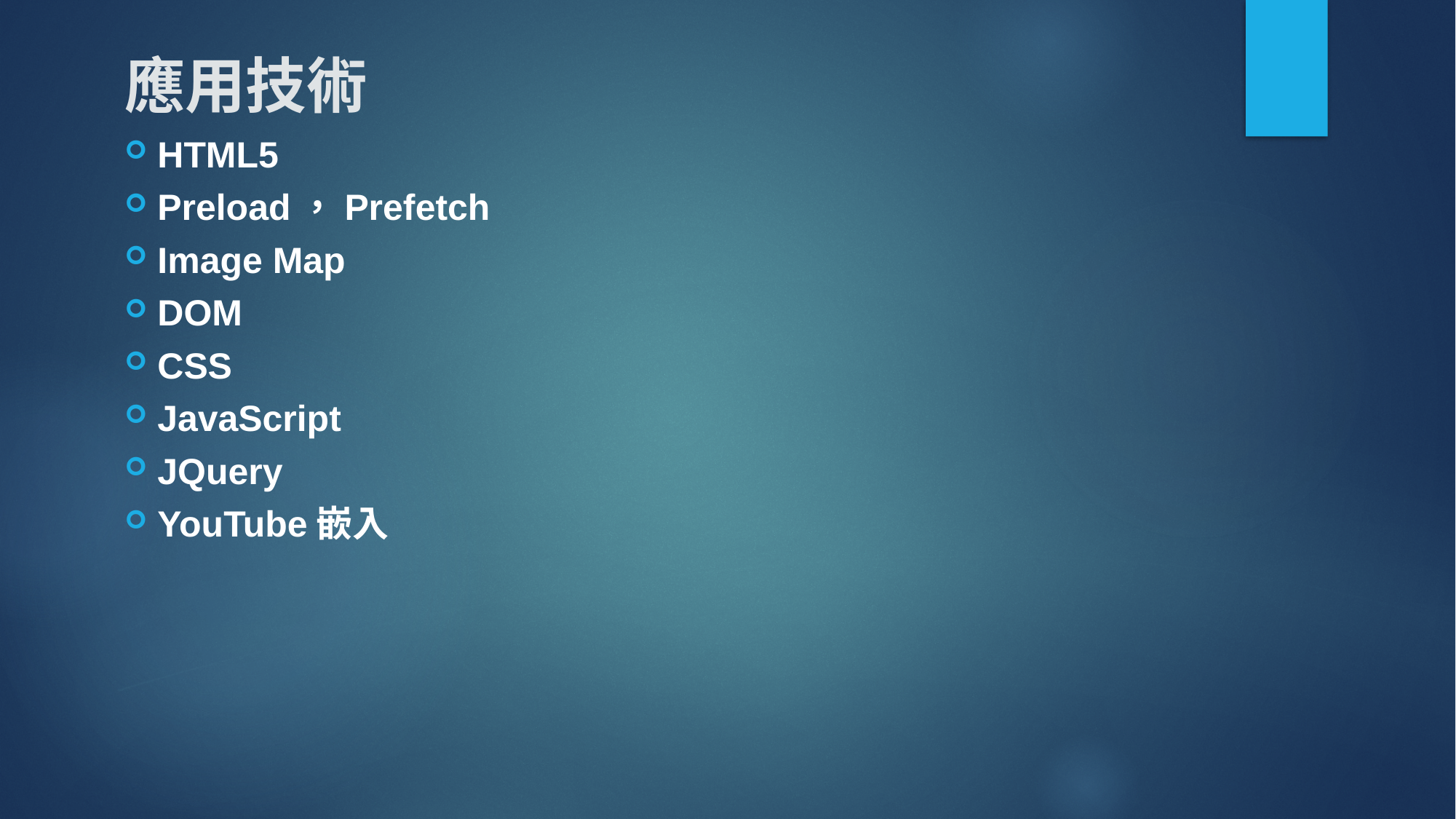

應用技術
HTML5
Preload，Prefetch
Image Map
DOM
CSS
JavaScript
JQuery
YouTube嵌入